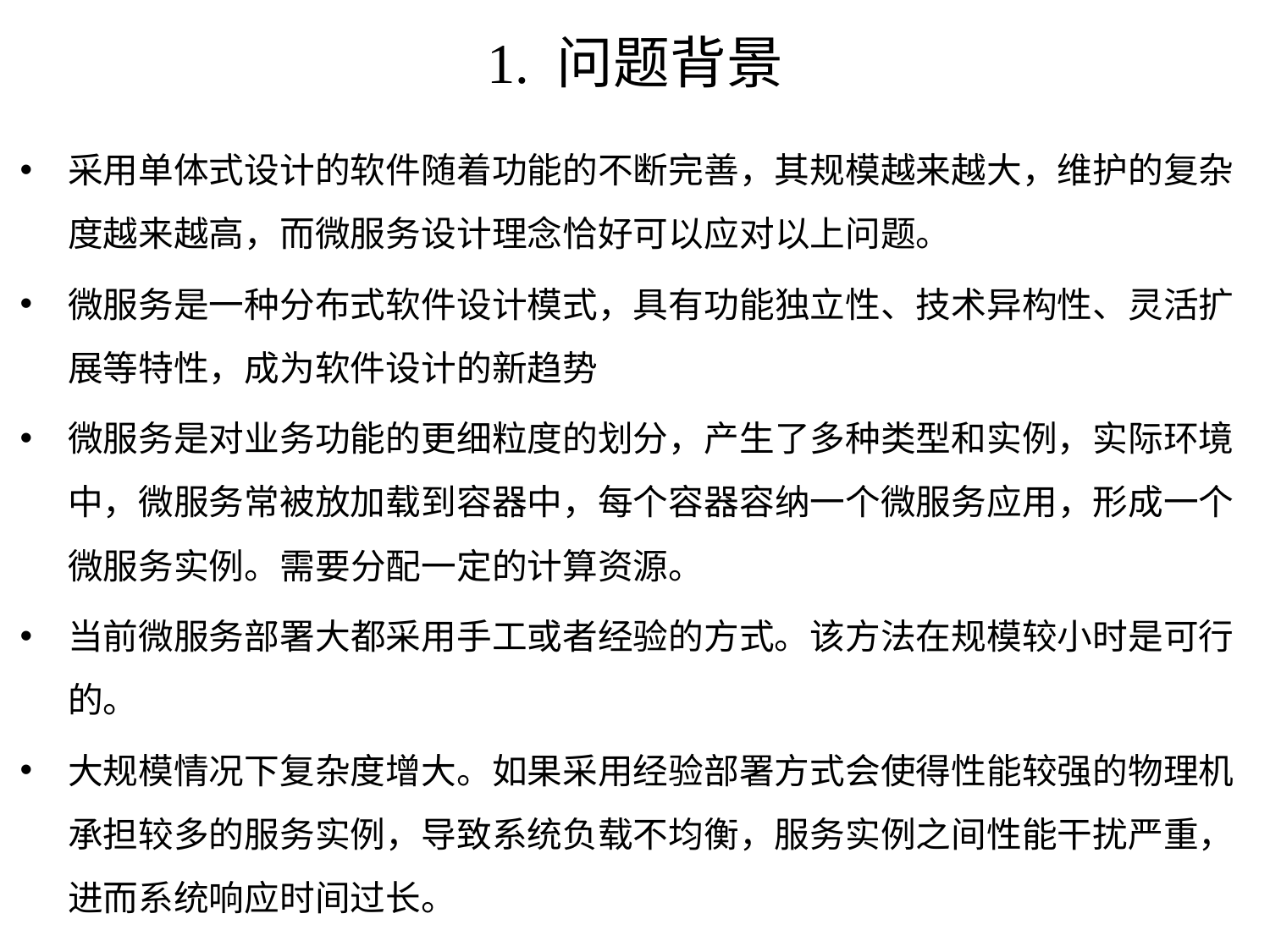

# 1. 问题背景
采用单体式设计的软件随着功能的不断完善，其规模越来越大，维护的复杂度越来越高，而微服务设计理念恰好可以应对以上问题。
微服务是一种分布式软件设计模式，具有功能独立性、技术异构性、灵活扩展等特性，成为软件设计的新趋势
微服务是对业务功能的更细粒度的划分，产生了多种类型和实例，实际环境中，微服务常被放加载到容器中，每个容器容纳一个微服务应用，形成一个微服务实例。需要分配一定的计算资源。
当前微服务部署大都采用手工或者经验的方式。该方法在规模较小时是可行的。
大规模情况下复杂度增大。如果采用经验部署方式会使得性能较强的物理机承担较多的服务实例，导致系统负载不均衡，服务实例之间性能干扰严重，进而系统响应时间过长。